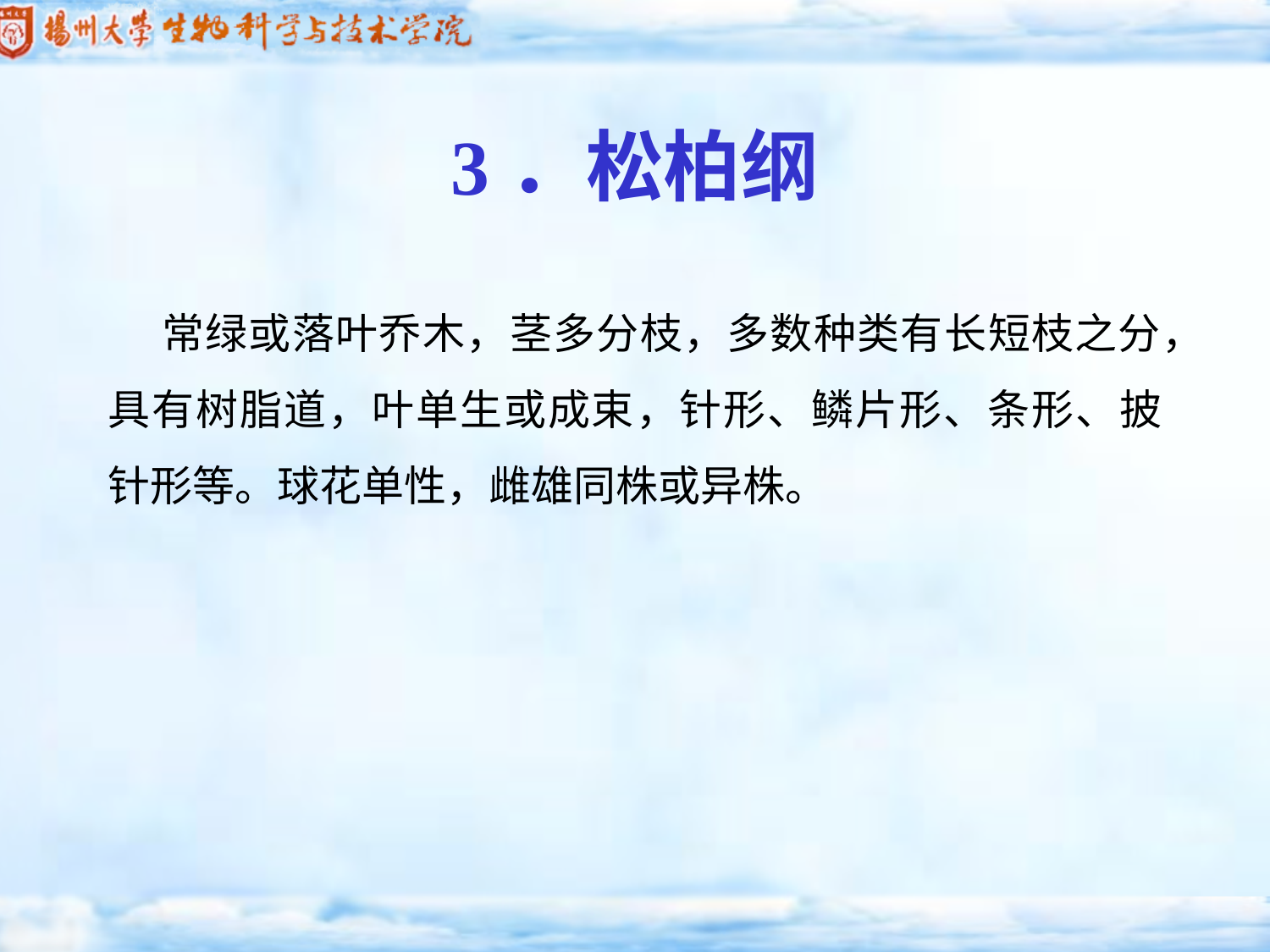

# 3．松柏纲
    常绿或落叶乔木，茎多分枝，多数种类有长短枝之分，具有树脂道，叶单生或成束，针形、鳞片形、条形、披针形等。球花单性，雌雄同株或异株。